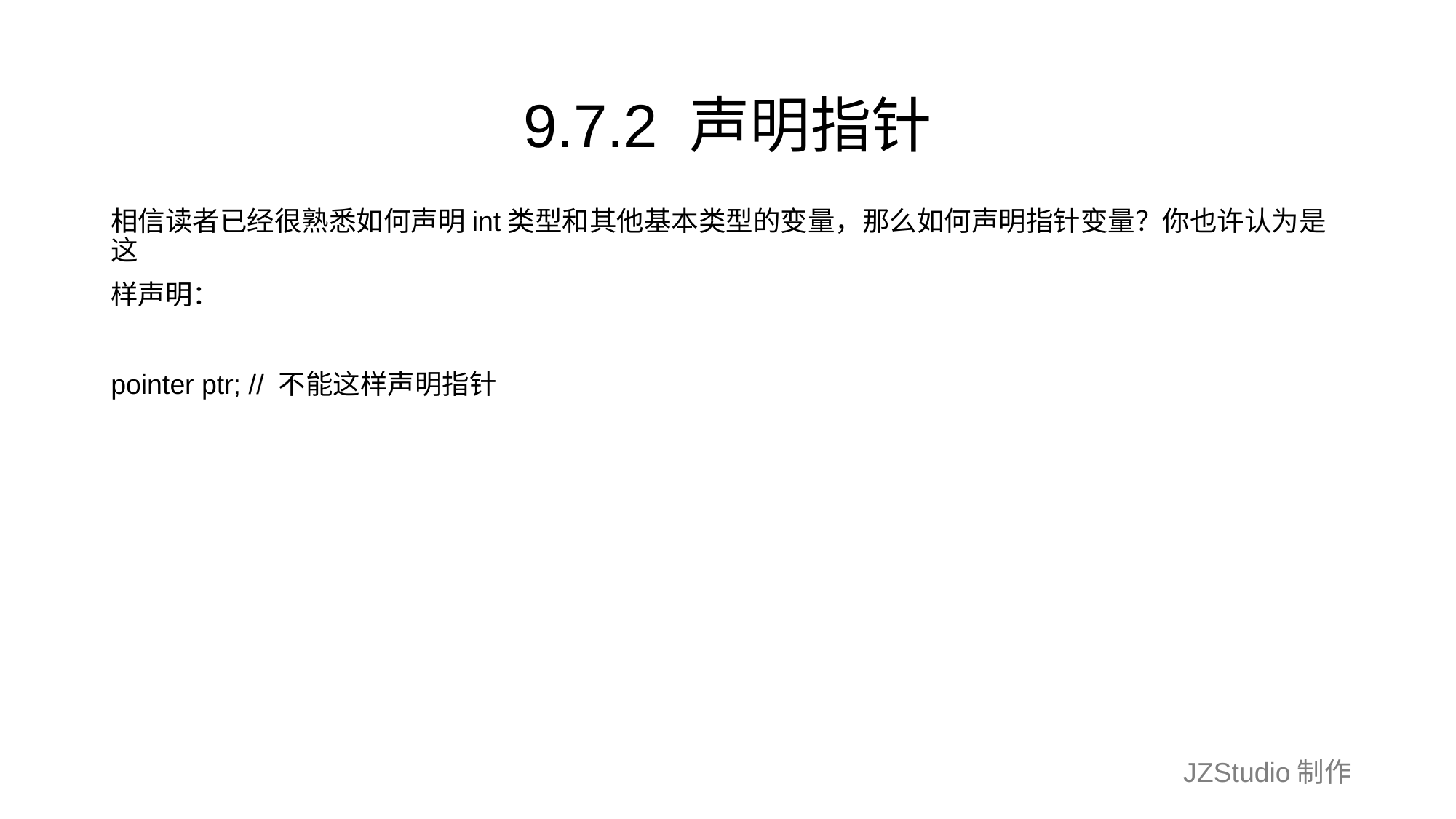

# 9.7.2 声明指针
相信读者已经很熟悉如何声明int类型和其他基本类型的变量，那么如何声明指针变量？你也许认为是这
样声明：

pointer ptr; // 不能这样声明指针